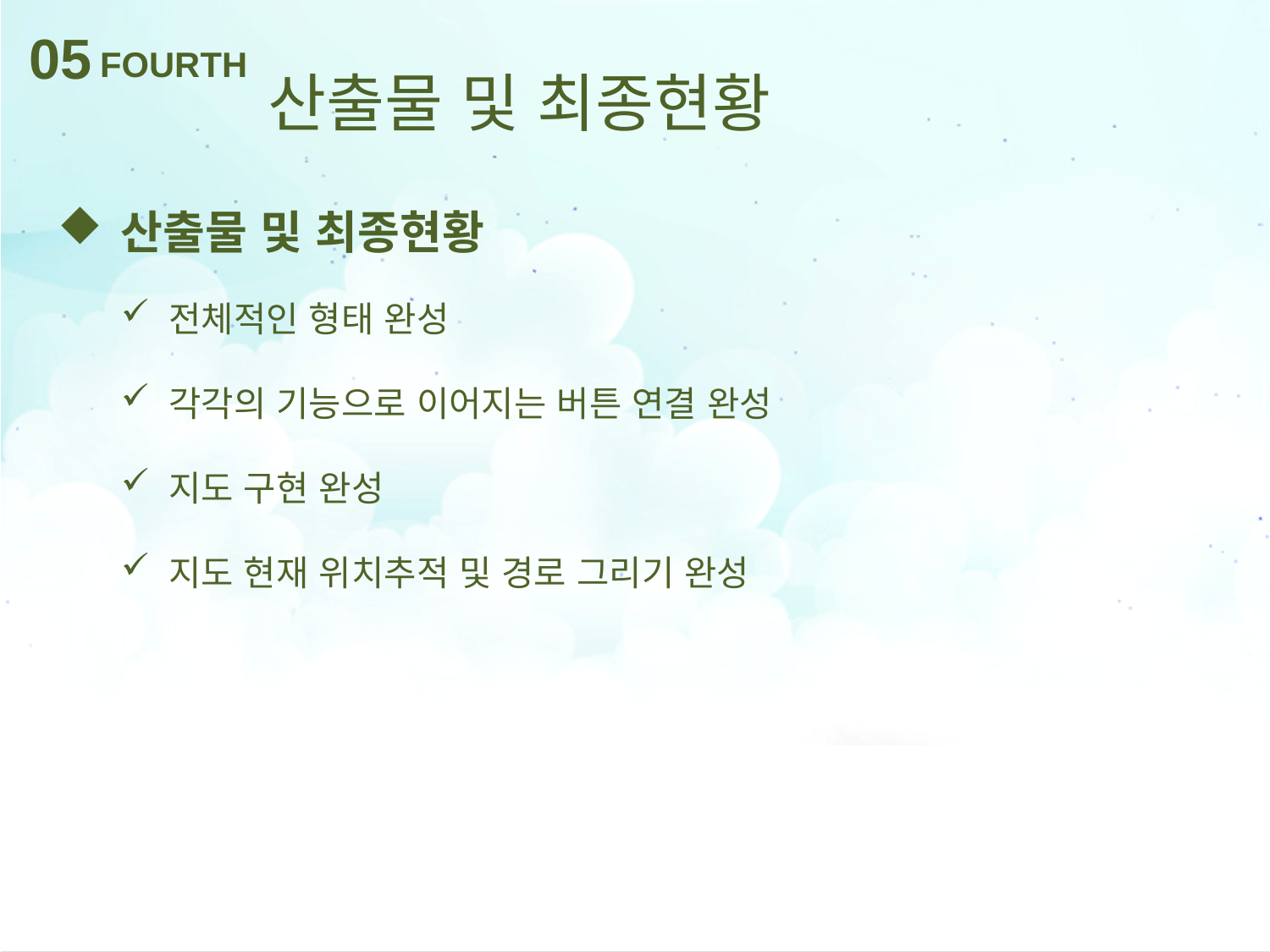

05
FOURTH
산출물 및 최종현황

산출물 및 최종현황

전체적인 형태 완성

각각의 기능으로 이어지는 버튼 연결 완성

지도 구현 완성

지도 현재 위치추적 및 경로 그리기 완성